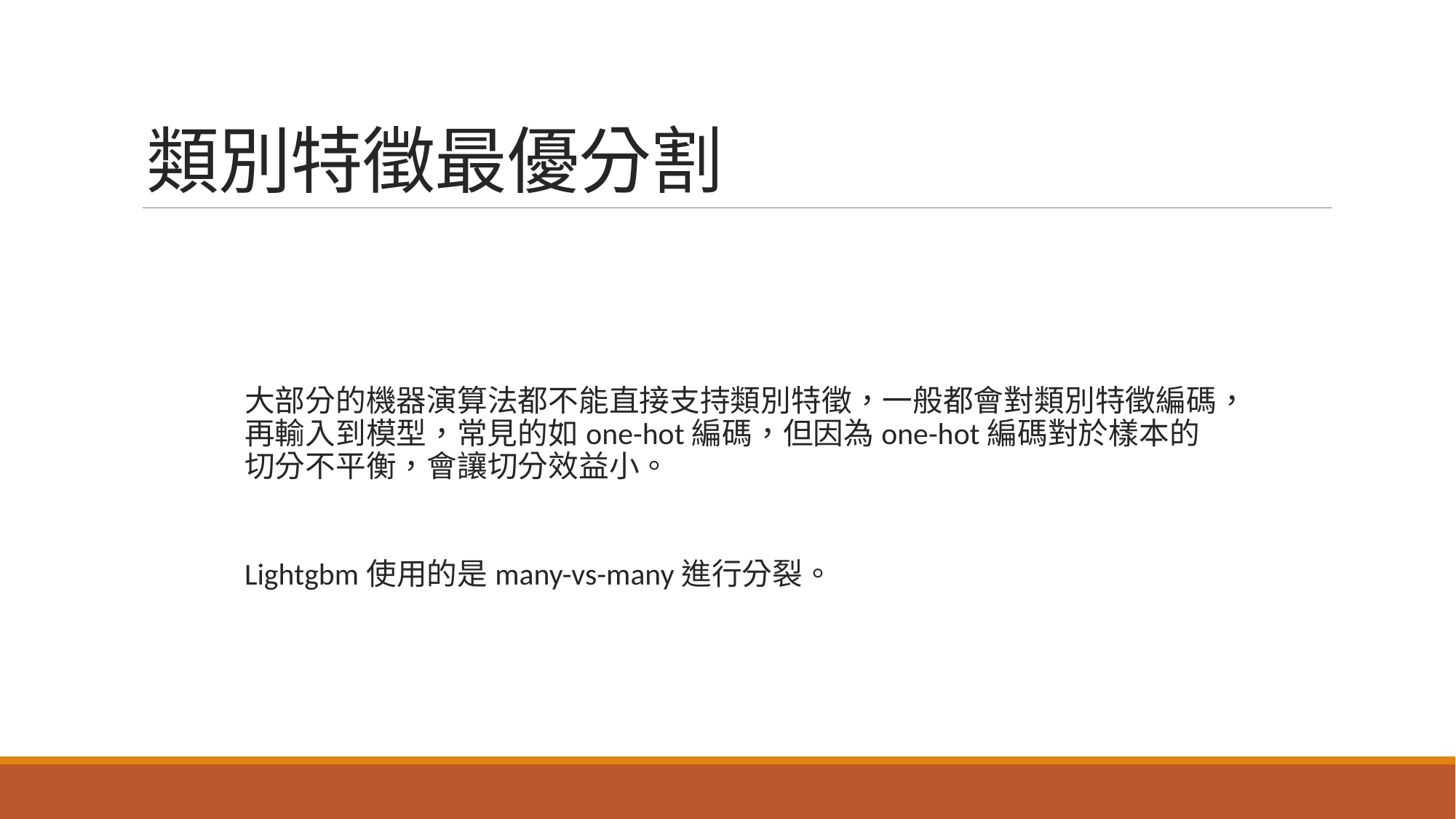

# 類別特徵最優分割
大部分的機器演算法都不能直接支持類別特徵，一般都會對類別特徵編碼，再輸入到模型，常見的如one-hot編碼，但因為one-hot編碼對於樣本的切分不平衡，會讓切分效益小。

Lightgbm使用的是many-vs-many進行分裂。